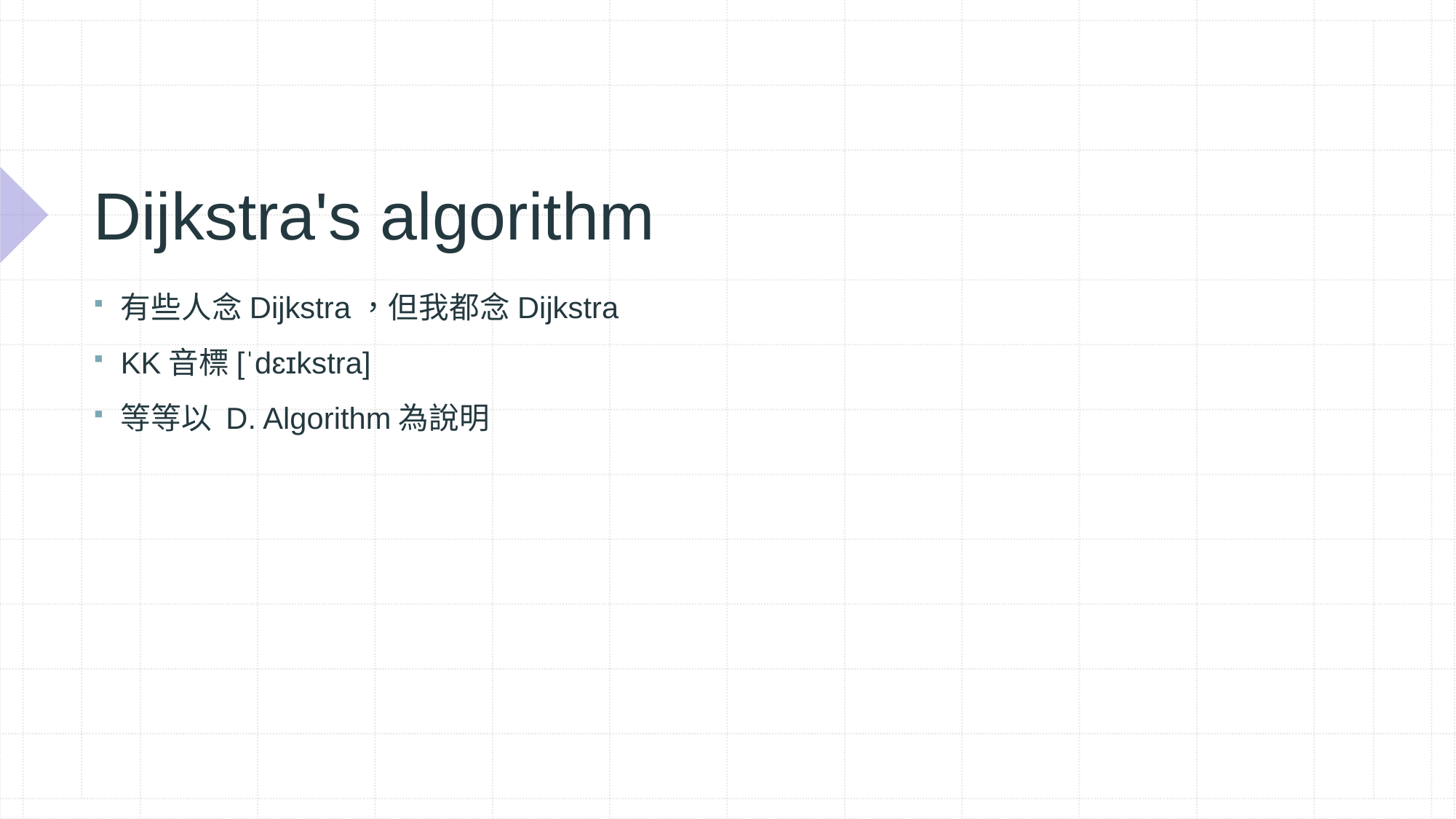

# Dijkstra's algorithm
有些人念Dijkstra，但我都念Dijkstra
KK音標[ˈdɛɪkstra]
等等以 D. Algorithm為說明